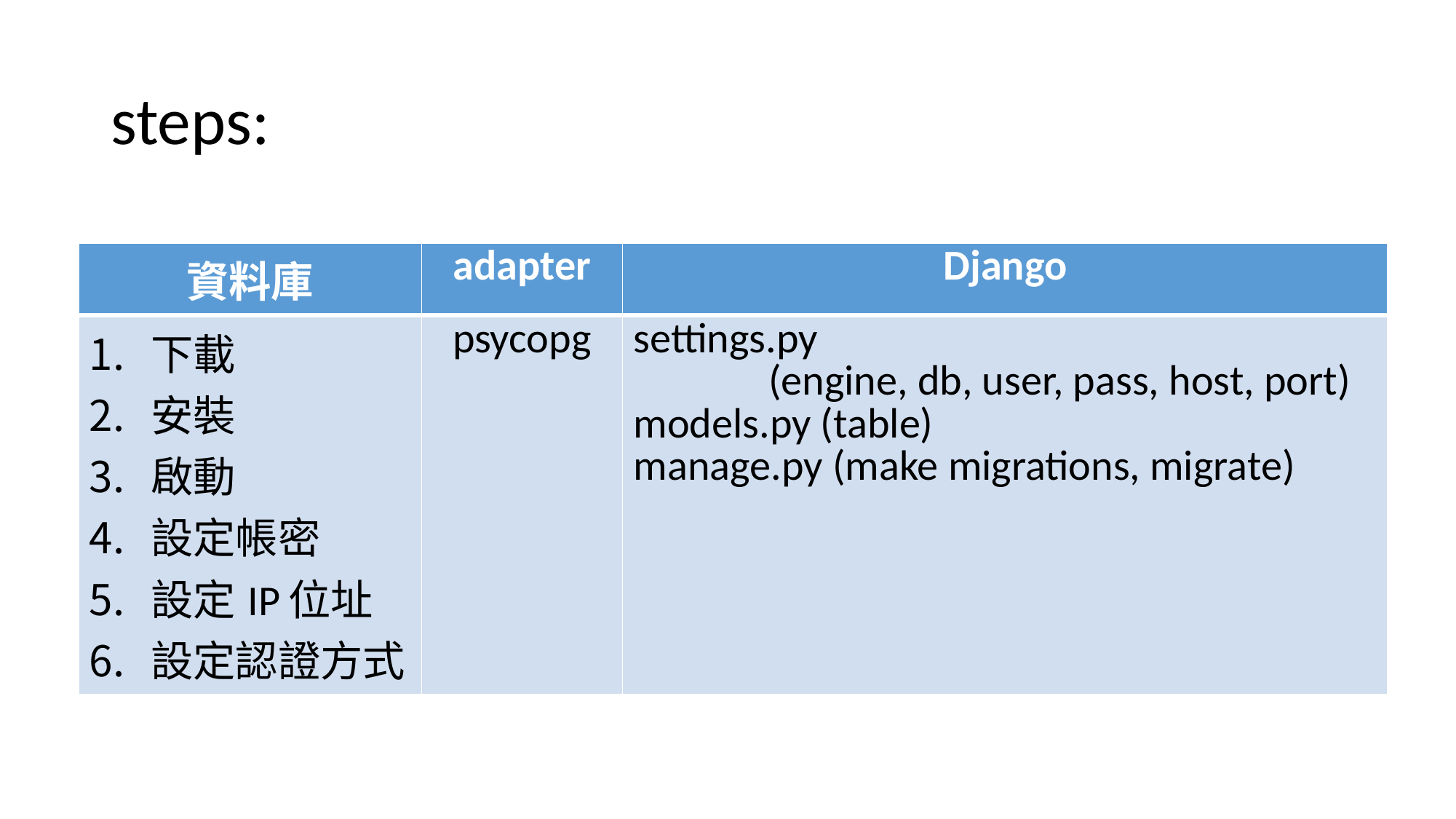

# steps:
| 資料庫 | adapter | Django |
| --- | --- | --- |
| 下載 安裝 啟動 設定帳密 設定IP位址 設定認證方式 | psycopg | settings.py (engine, db, user, pass, host, port) models.py (table) manage.py (make migrations, migrate) |